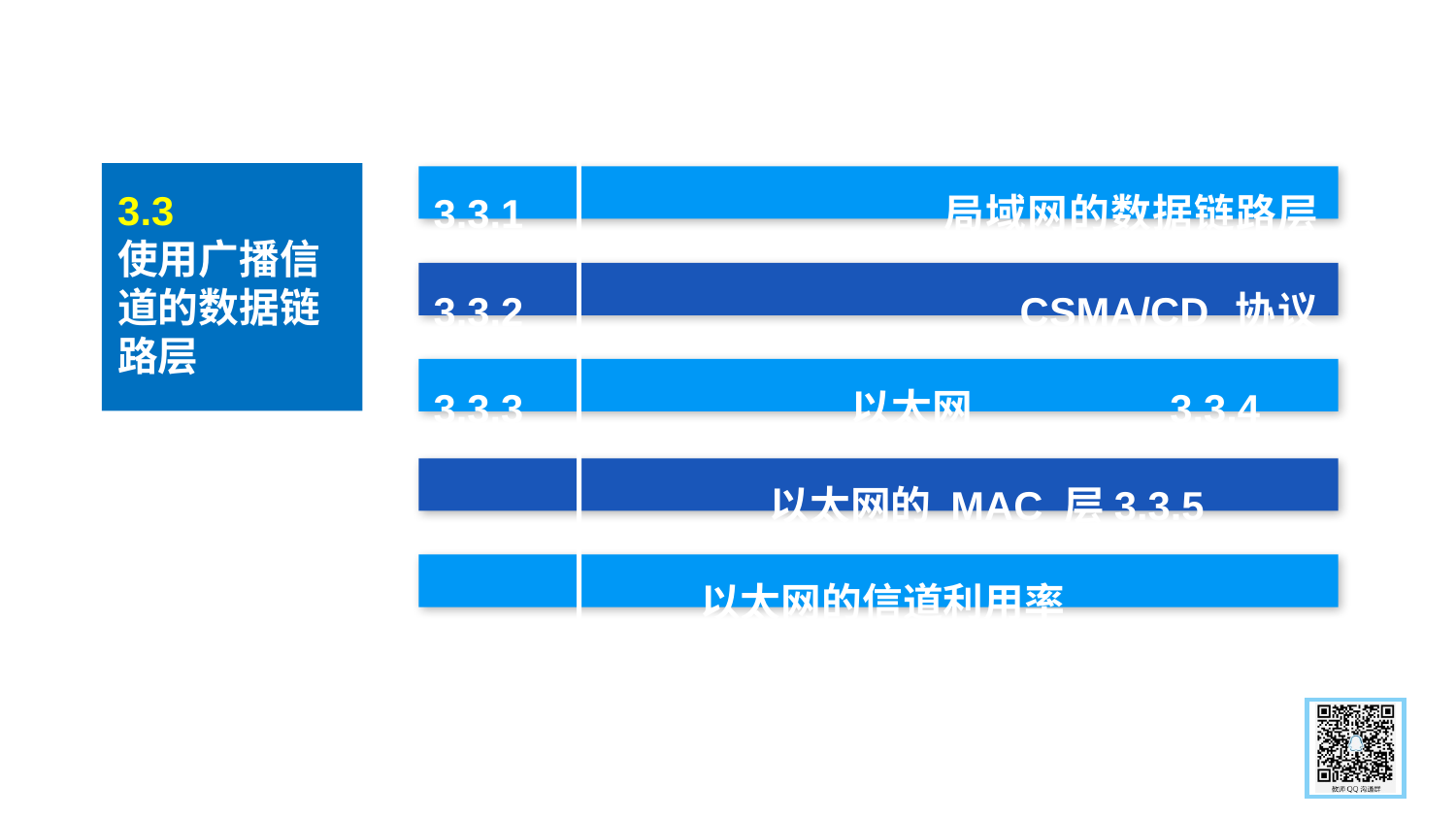

3.3.1                                 局域网的数据链路层3.3.2                                      CSMA/CD 协议3.3.3                            以太网                    3.3.4                                    以太网的 MAC 层3.3.5                                   以太网的信道利用率

3.3
使用广播信道的数据链路层